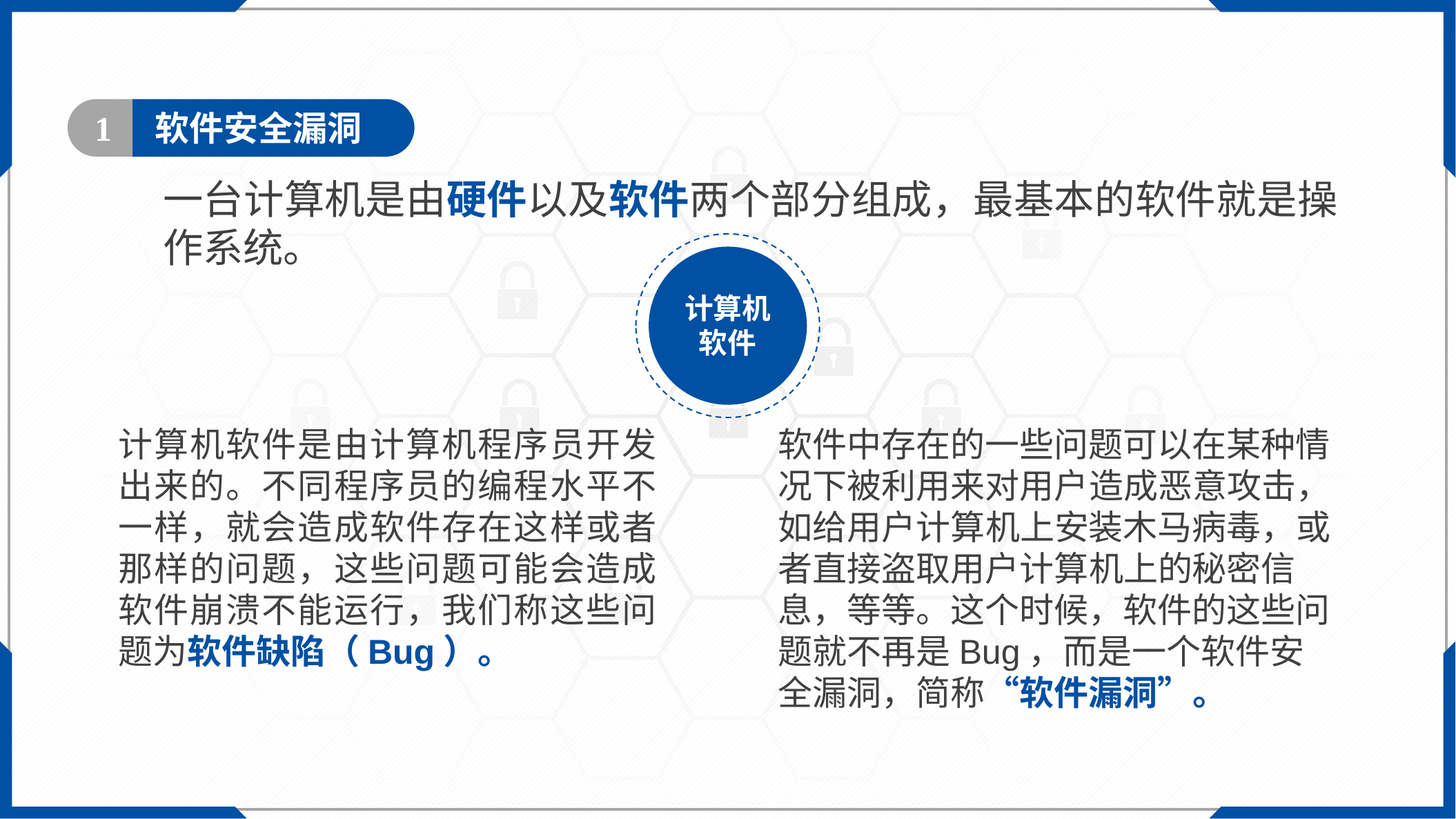

1
软件安全漏洞
一台计算机是由硬件以及软件两个部分组成，最基本的软件就是操作系统。

计算机软件
计算机软件是由计算机程序员开发出来的。不同程序员的编程水平不一样，就会造成软件存在这样或者那样的问题，这些问题可能会造成软件崩溃不能运行，我们称这些问题为软件缺陷（Bug）。
软件中存在的一些问题可以在某种情况下被利用来对用户造成恶意攻击，如给用户计算机上安装木马病毒，或者直接盗取用户计算机上的秘密信息，等等。这个时候，软件的这些问题就不再是Bug，而是一个软件安全漏洞，简称“软件漏洞”。